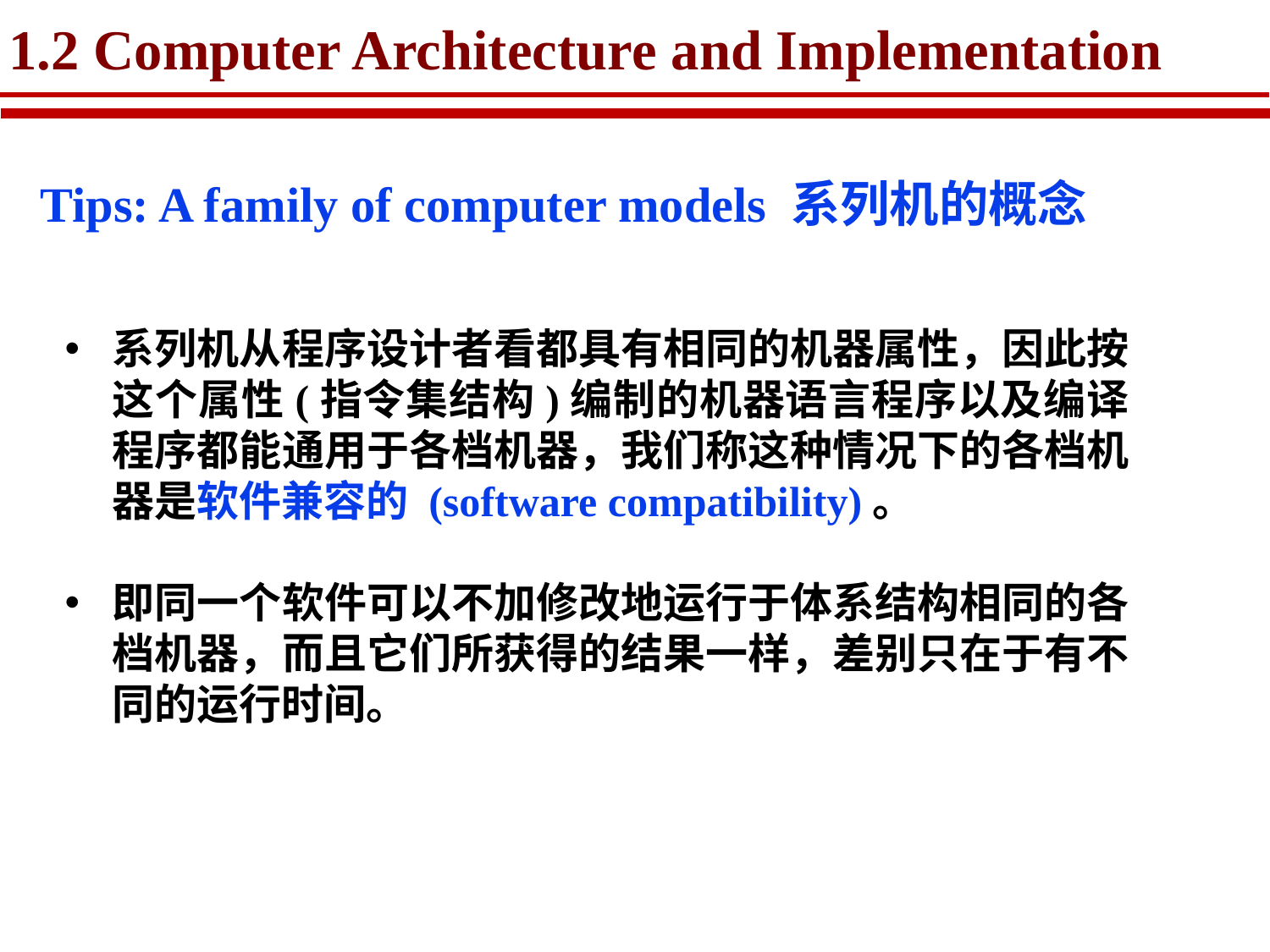

# 1.2 Computer Architecture and Implementation
Tips: A family of computer models 系列机的概念
系列机从程序设计者看都具有相同的机器属性，因此按这个属性(指令集结构)编制的机器语言程序以及编译程序都能通用于各档机器，我们称这种情况下的各档机器是软件兼容的 (software compatibility)。

即同一个软件可以不加修改地运行于体系结构相同的各档机器，而且它们所获得的结果一样，差别只在于有不同的运行时间。